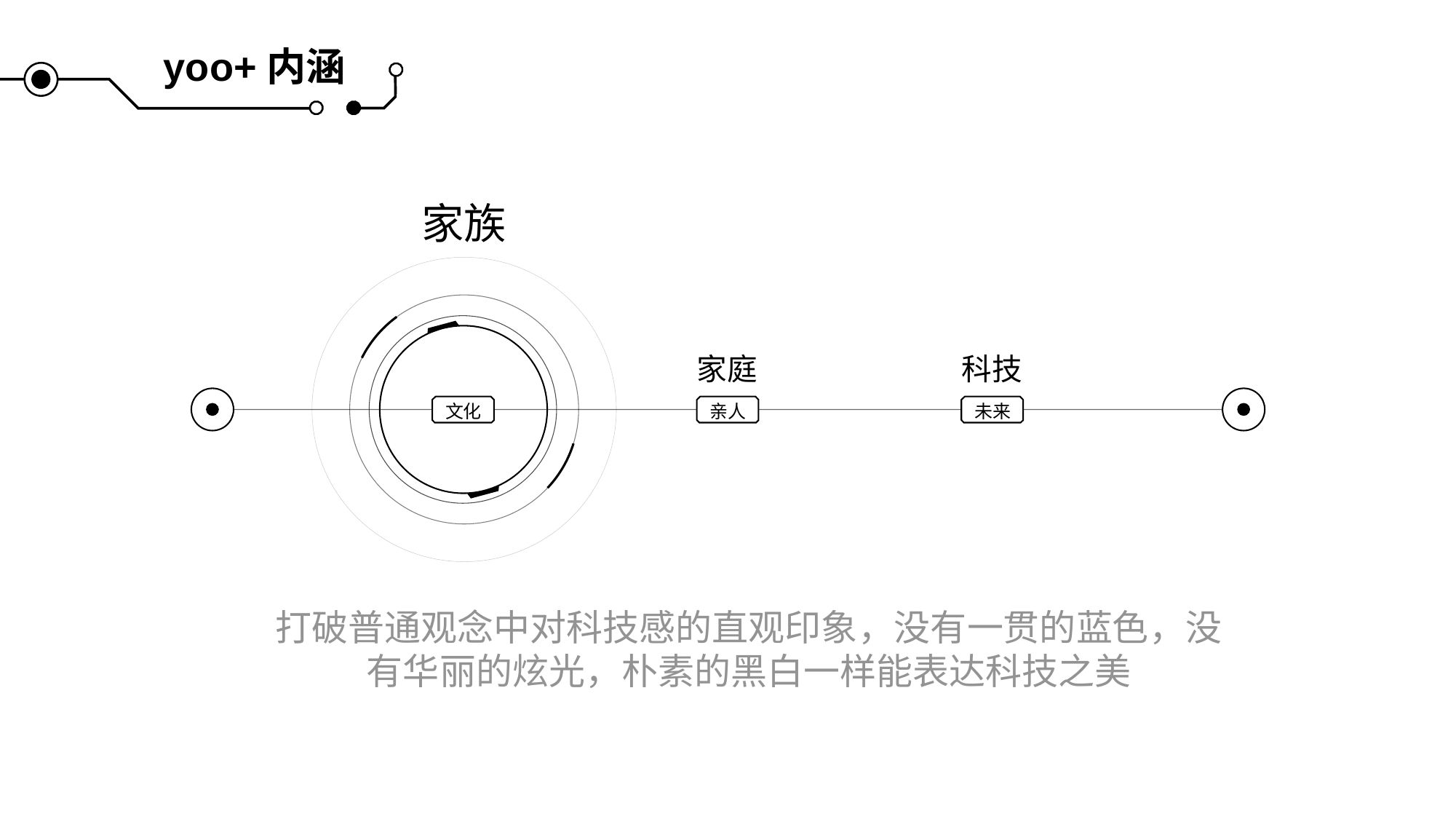

yoo+内涵

家族

家庭
科技

文化

亲人

未来

打破普通观念中对科技感的直观印象，没有一贯的蓝色，没有华丽的炫光，朴素的黑白一样能表达科技之美